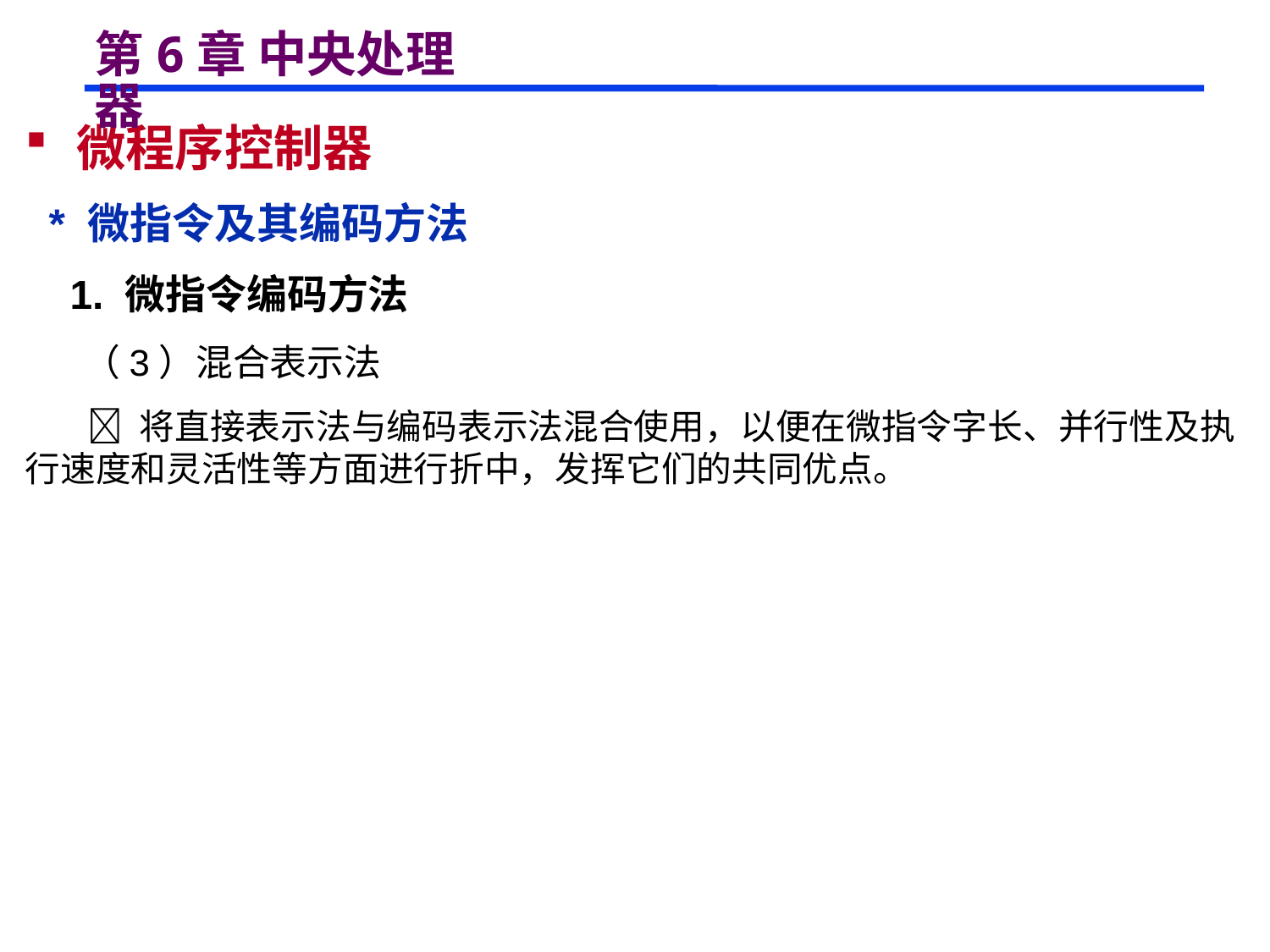

# 第6章 中央处理器
 微程序控制器
  * 微指令及其编码方法
    1. 微指令编码方法
      （3）混合表示法
        ♣ 将直接表示法与编码表示法混合使用，以便在微指令字长、并行性及执行速度和灵活性等方面进行折中，发挥它们的共同优点。